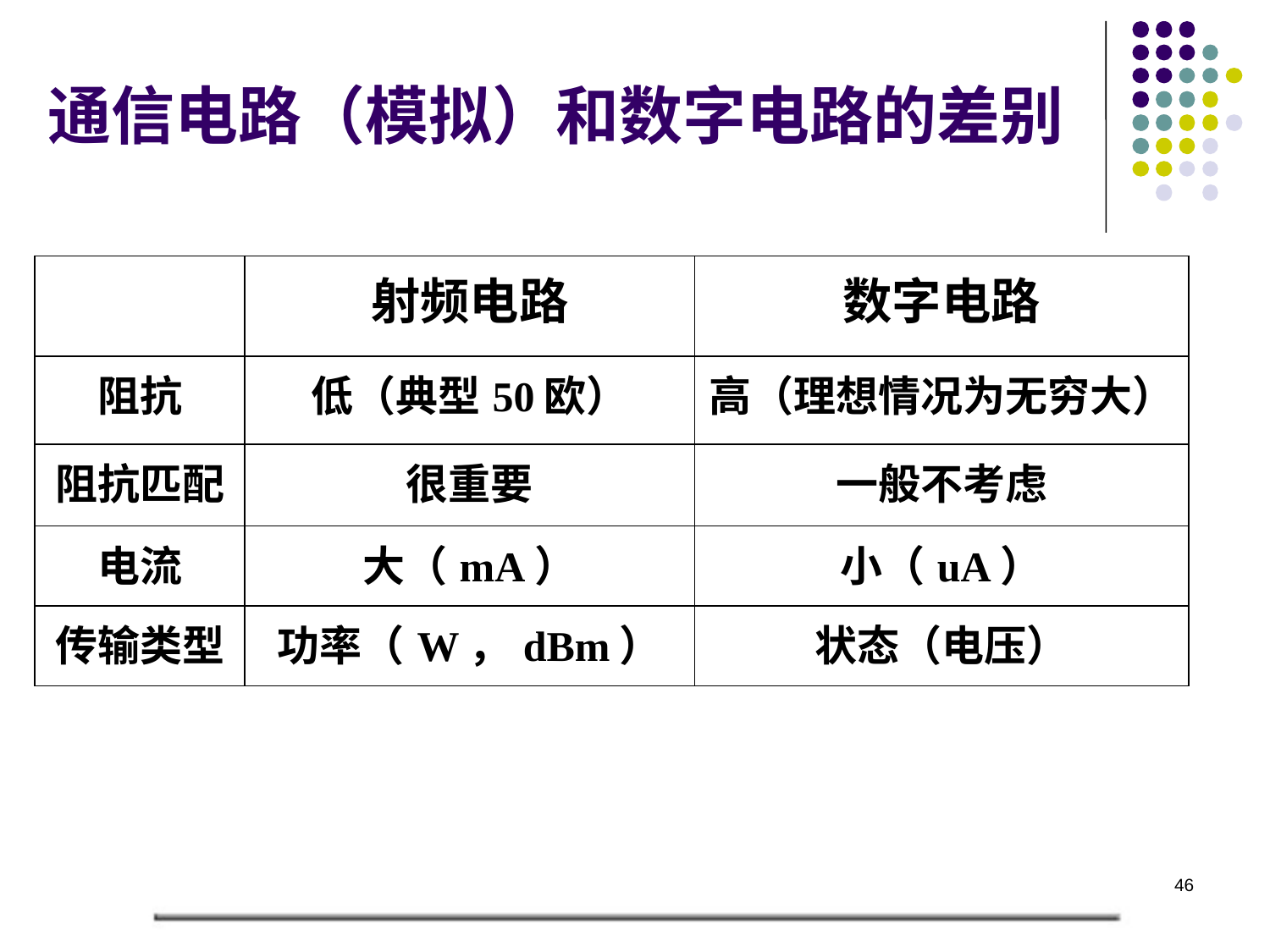

# 通信电路（模拟）和数字电路的差别
|  | 射频电路 | 数字电路 |
| --- | --- | --- |
| 阻抗 | 低（典型50欧） | 高（理想情况为无穷大） |
| 阻抗匹配 | 很重要 | 一般不考虑 |
| 电流 | 大（mA） | 小（uA） |
| 传输类型 | 功率（W，dBm） | 状态（电压） |
46